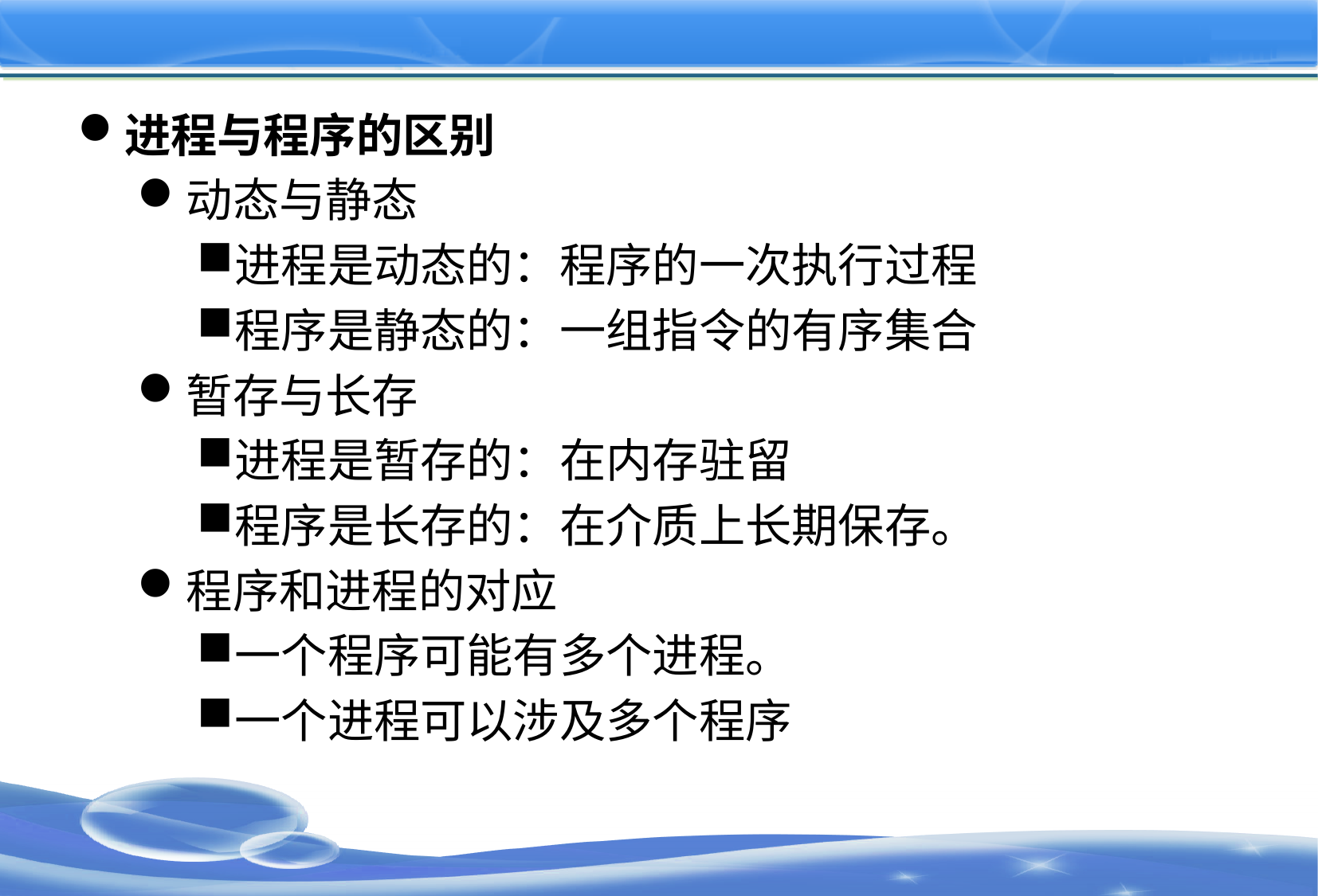

#
进程与程序的区别
动态与静态
进程是动态的：程序的一次执行过程
程序是静态的：一组指令的有序集合
暂存与长存
进程是暂存的：在内存驻留
程序是长存的：在介质上长期保存。
程序和进程的对应
一个程序可能有多个进程。
一个进程可以涉及多个程序